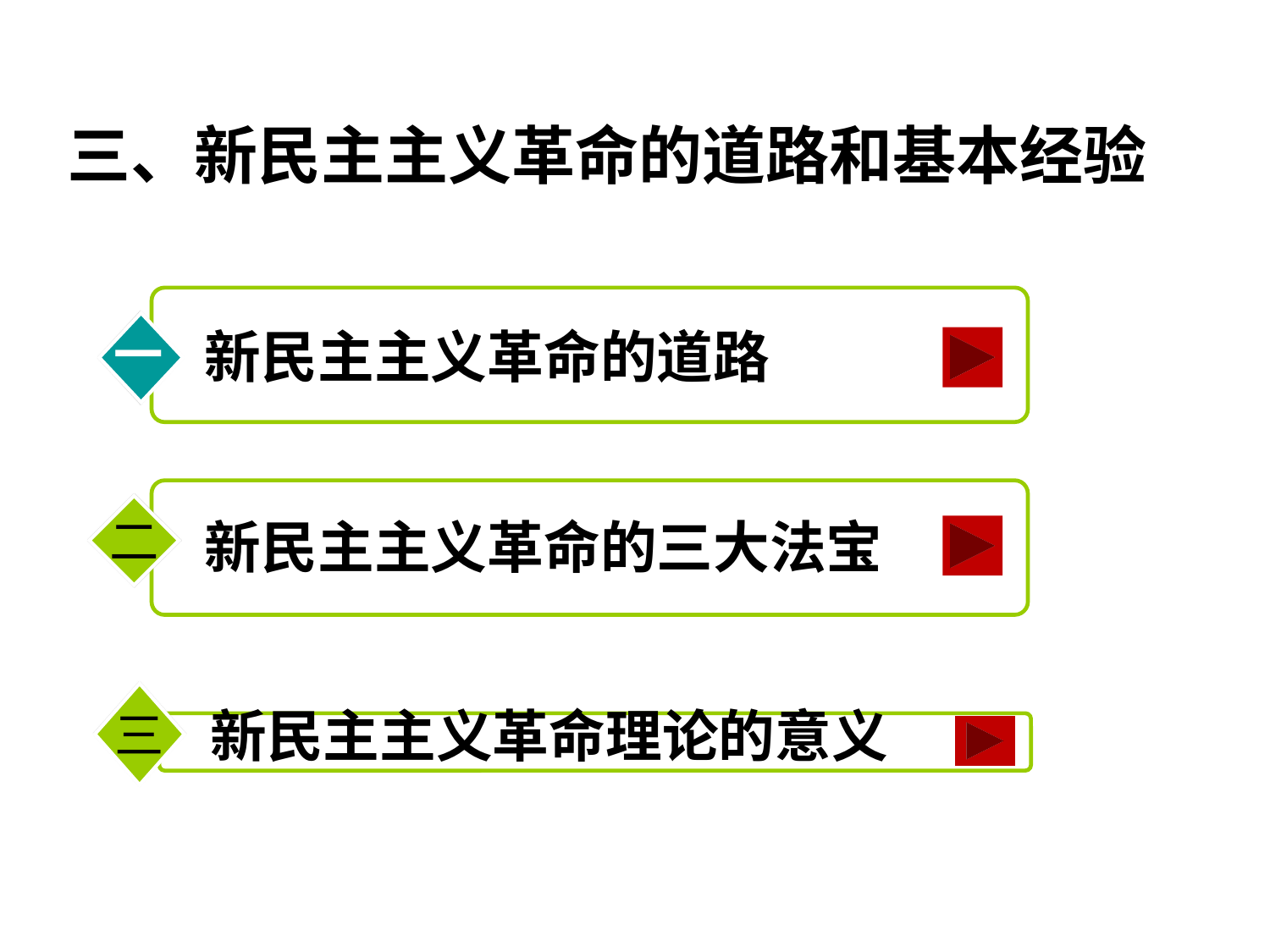

三、新民主主义革命的道路和基本经验

新民主主义革命的道路
一

二
新民主主义革命的三大法宝

三
新民主主义革命理论的意义